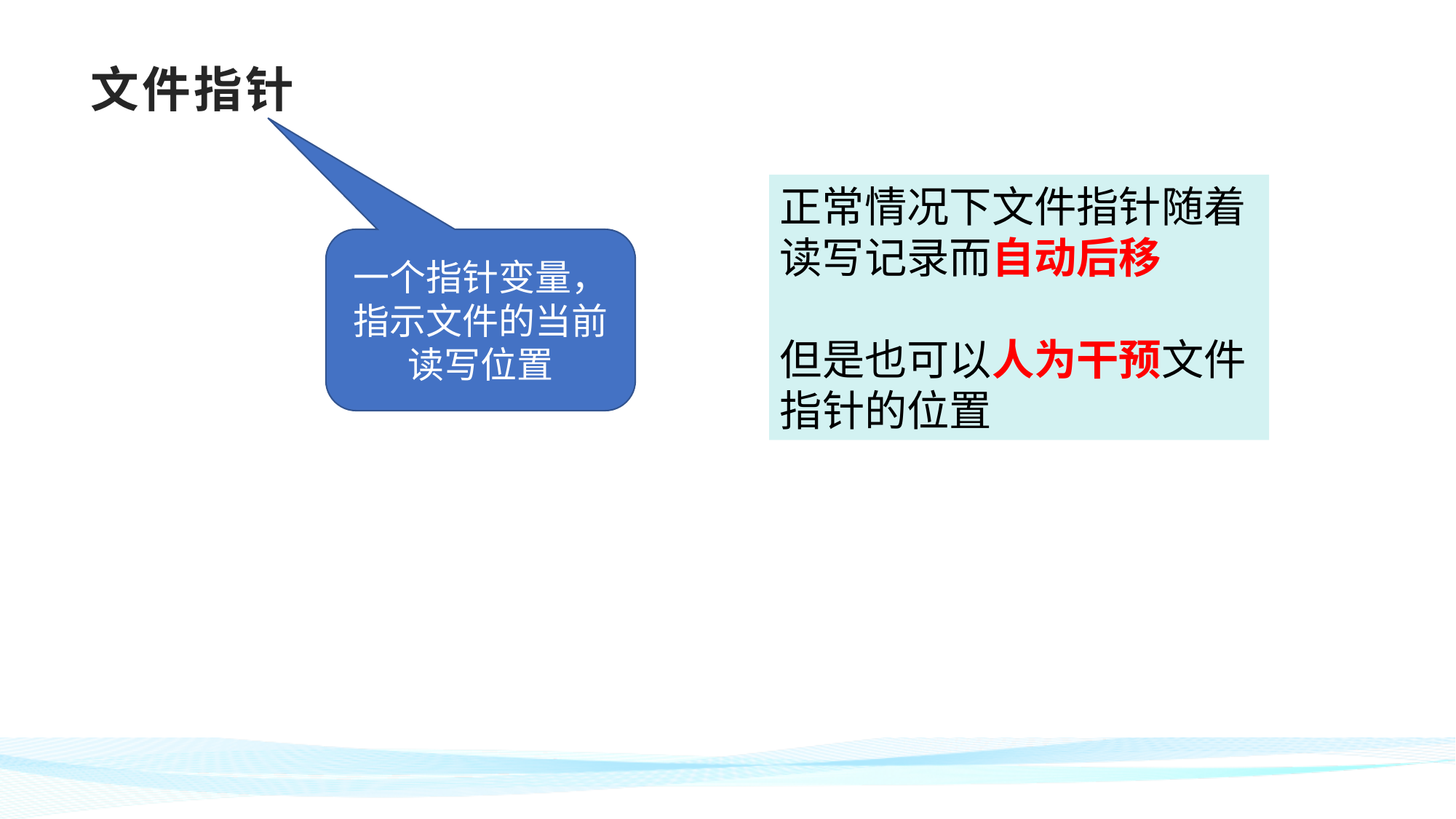

# 文件指针
正常情况下文件指针随着读写记录而自动后移

但是也可以人为干预文件指针的位置
一个指针变量，指示文件的当前读写位置